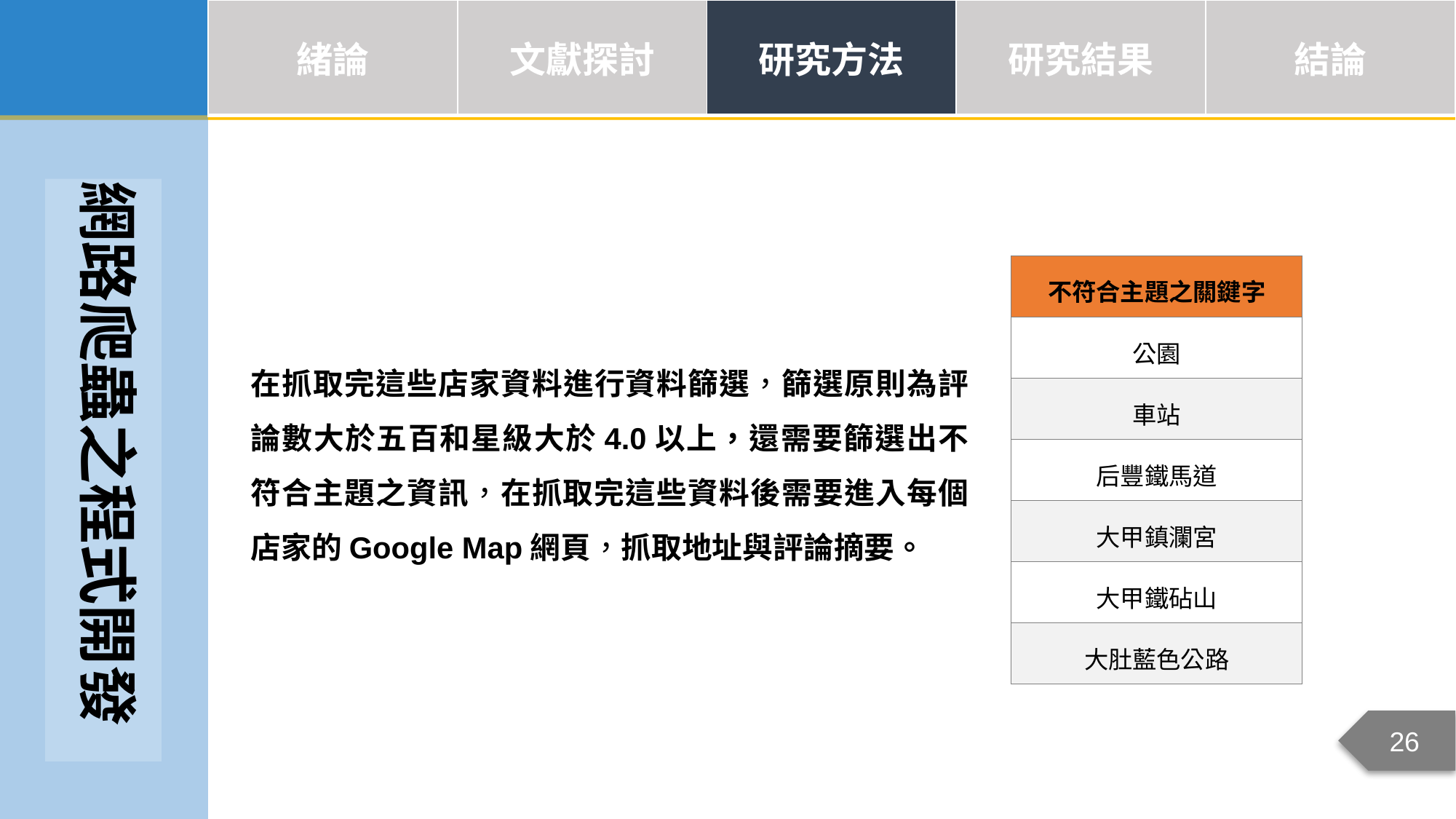

| 緒論 | 文獻探討 | 研究方法 | 研究結果 | 結論 |
| --- | --- | --- | --- | --- |
網路爬蟲之程式開發

| 不符合主題之關鍵字 |
| --- |
| 公園 |
| 車站 |
| 后豐鐵馬道 |
| 大甲鎮瀾宮 |
| 大甲鐵砧山 |
| 大肚藍色公路 |
在抓取完這些店家資料進行資料篩選，篩選原則為評論數大於五百和星級大於4.0以上，還需要篩選出不符合主題之資訊，在抓取完這些資料後需要進入每個店家的Google Map網頁，抓取地址與評論摘要。